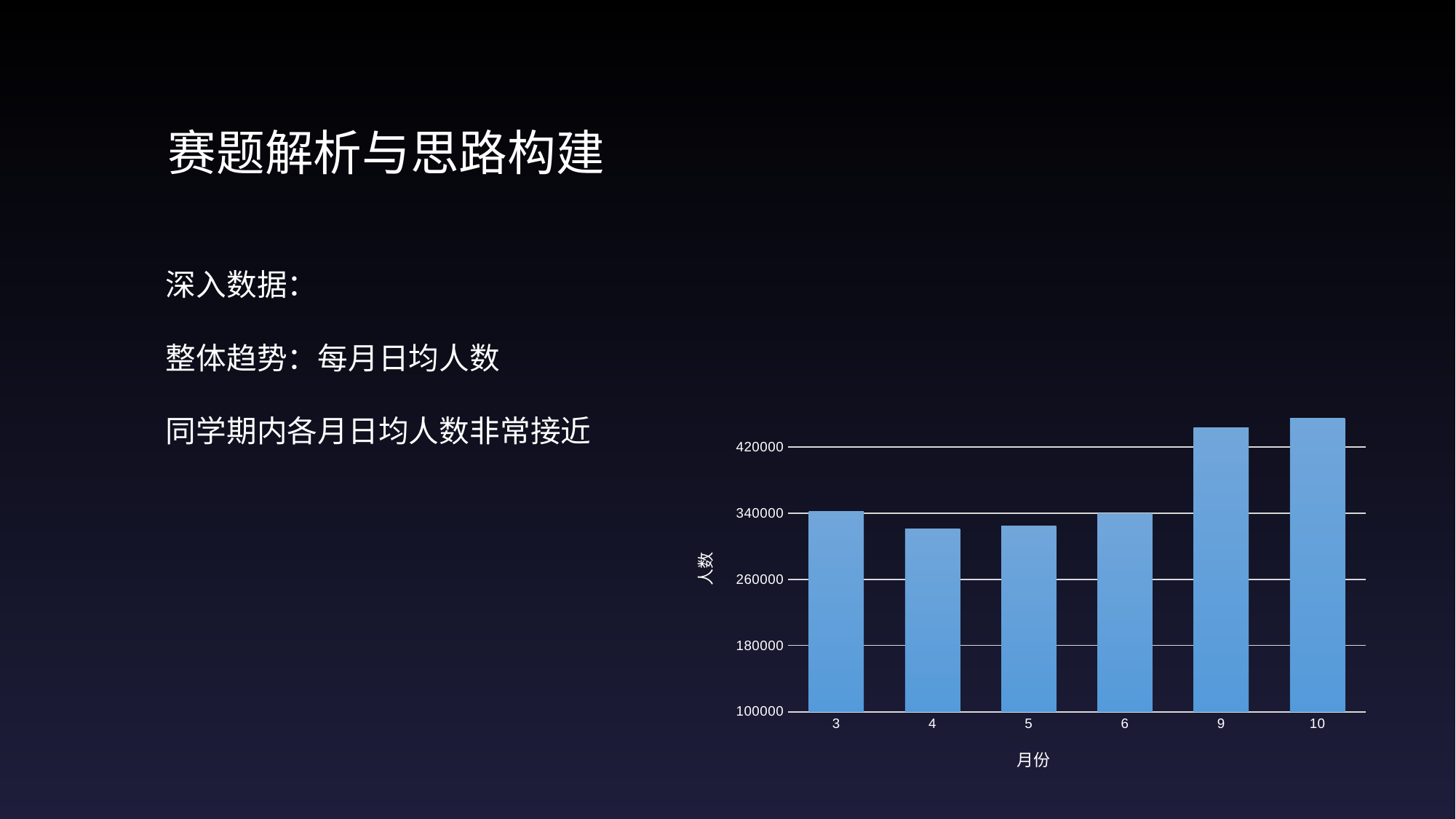

赛题解析与思路构建
深入数据：

整体趋势：每月日均人数

同学期内各月日均人数非常接近

### Chart

| Category |  |
|---|---|
| 3 | 342103.375217871 |
| 4 | 320685.525196042 |
| 5 | 324232.081619408 |
| 6 | 339300.987500807 |
| 9 | 443023.885209406 |
| 10 | 454408.376064051 |